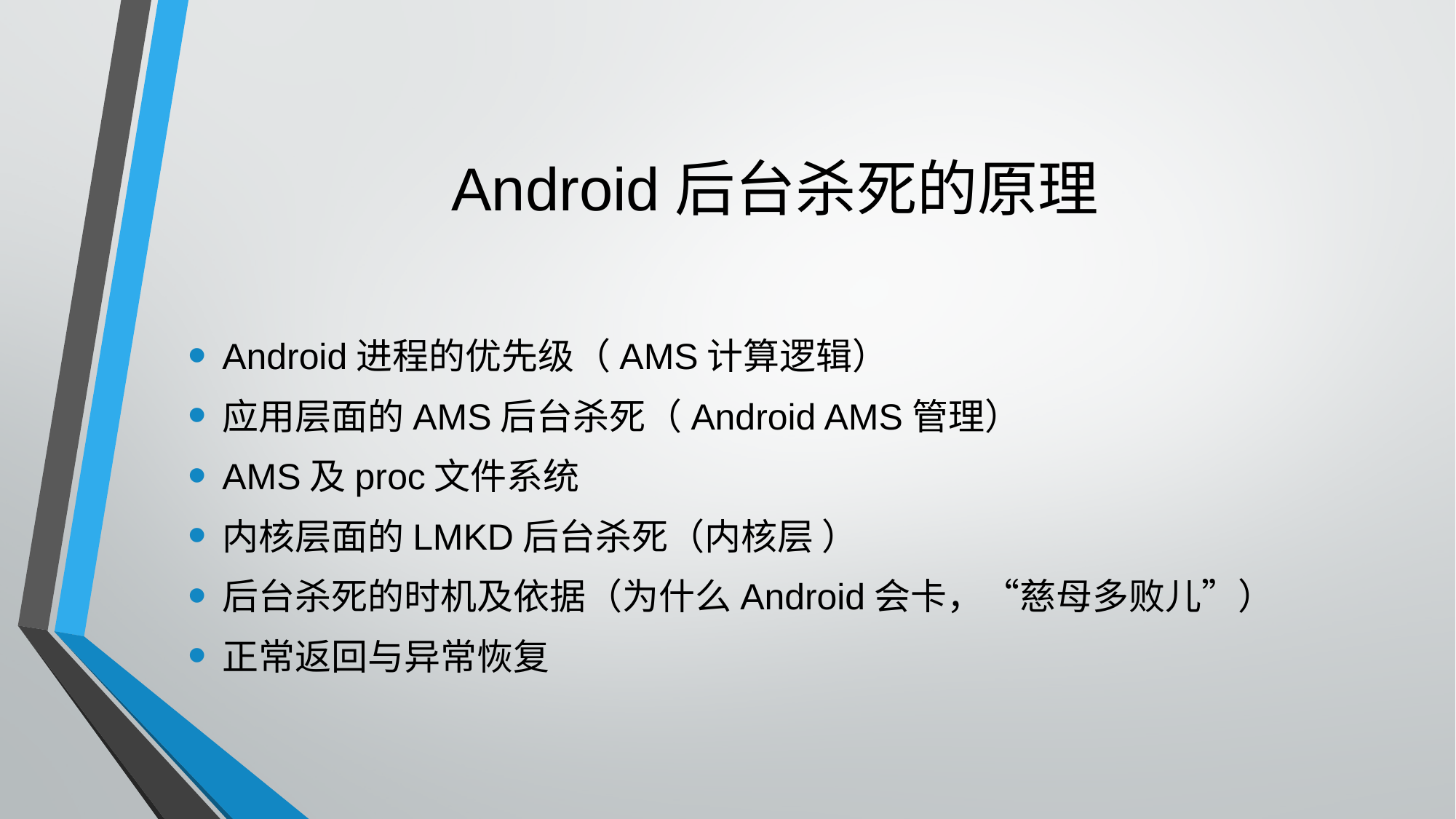

# Android后台杀死的原理
Android进程的优先级（AMS计算逻辑）
应用层面的AMS后台杀死（Android AMS管理）
AMS及proc文件系统
内核层面的LMKD后台杀死（内核层 ）
后台杀死的时机及依据（为什么Android会卡，“慈母多败儿”）
正常返回与异常恢复